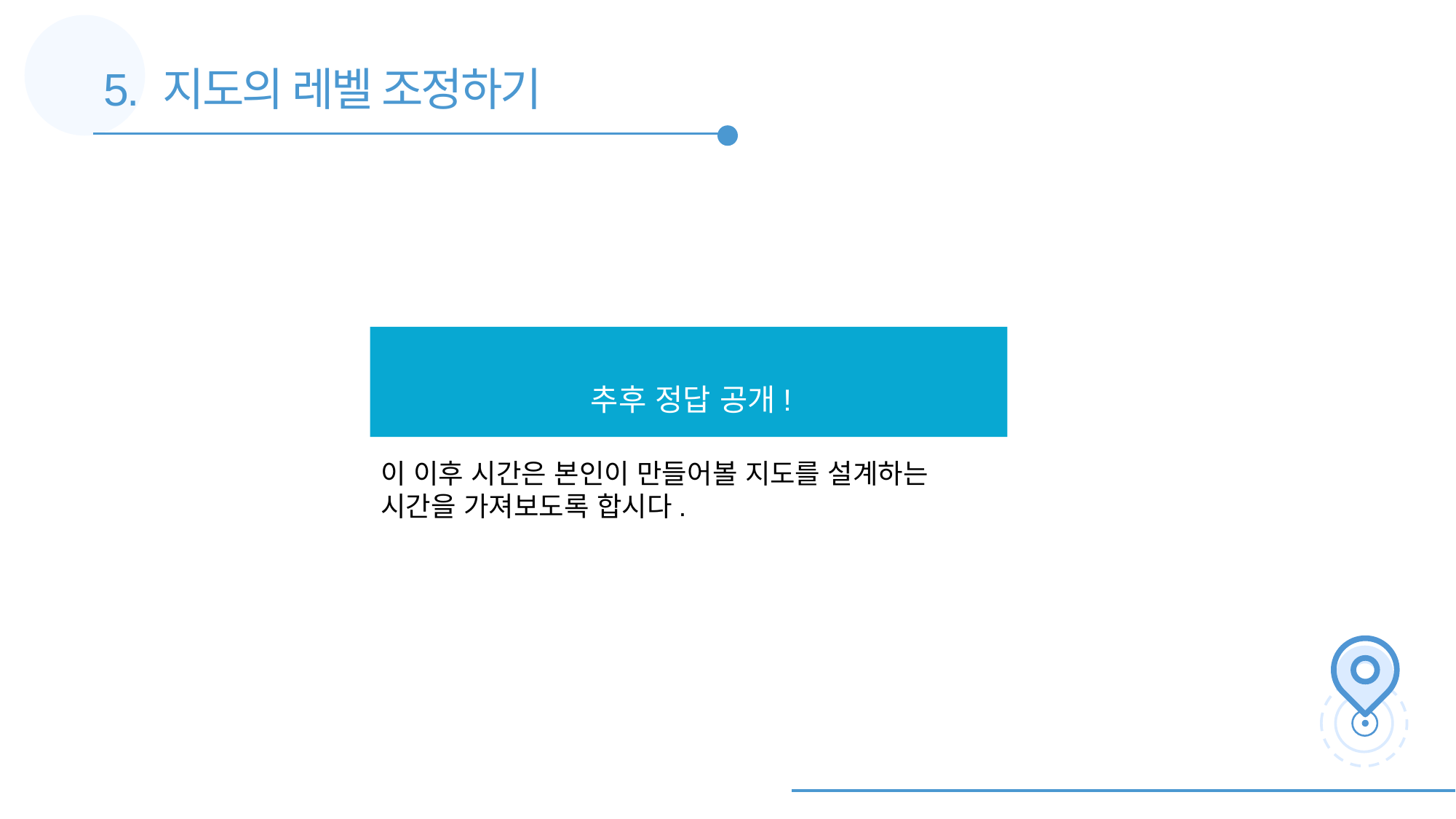

5. 지도의 레벨 조정하기

추후 정답 공개!
이 이후 시간은 본인이 만들어볼 지도를 설계하는 시간을 가져보도록 합시다.